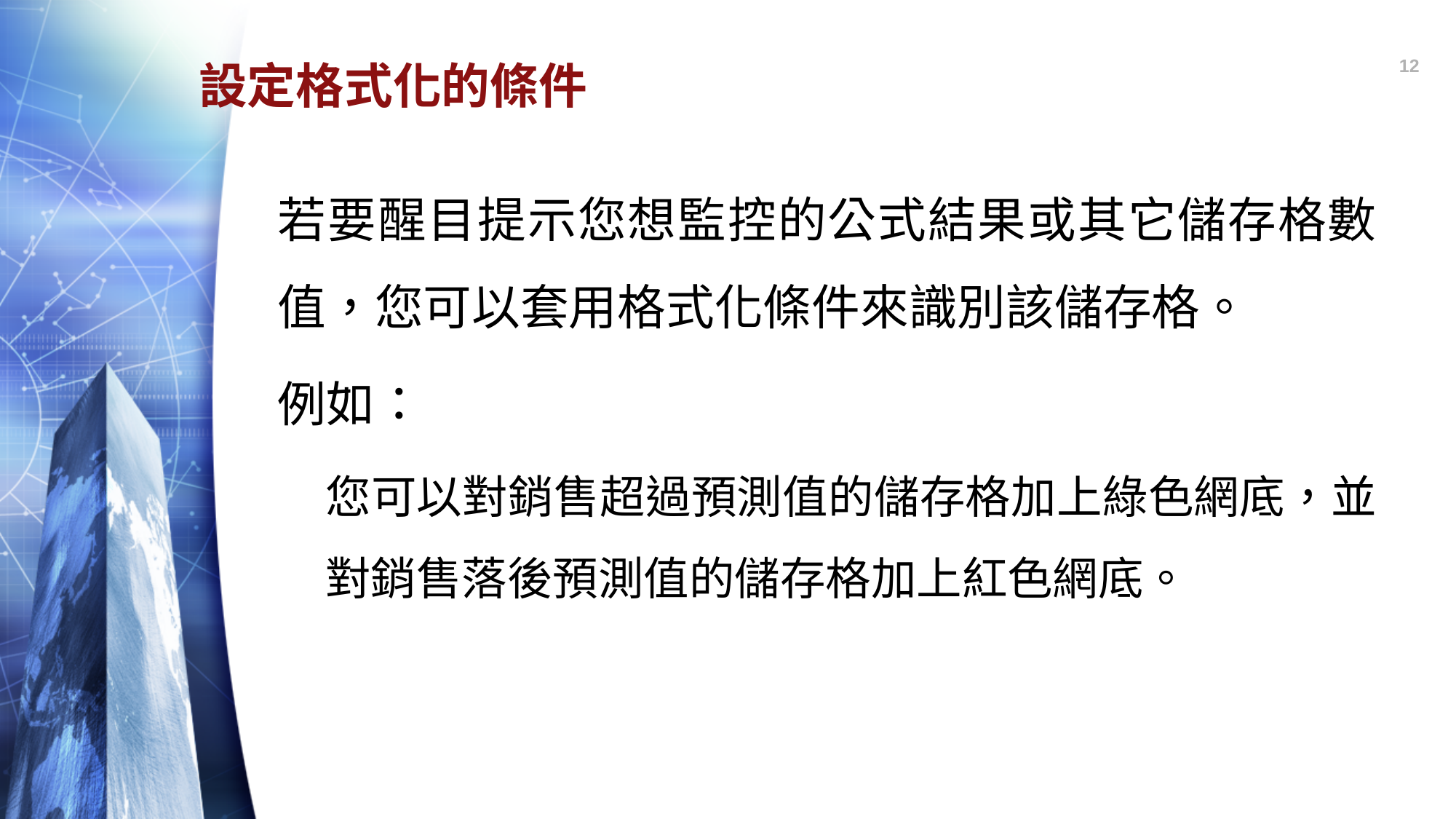

12
# 設定格式化的條件
若要醒目提示您想監控的公式結果或其它儲存格數值，您可以套用格式化條件來識別該儲存格。
例如：
您可以對銷售超過預測值的儲存格加上綠色網底，並對銷售落後預測值的儲存格加上紅色網底。